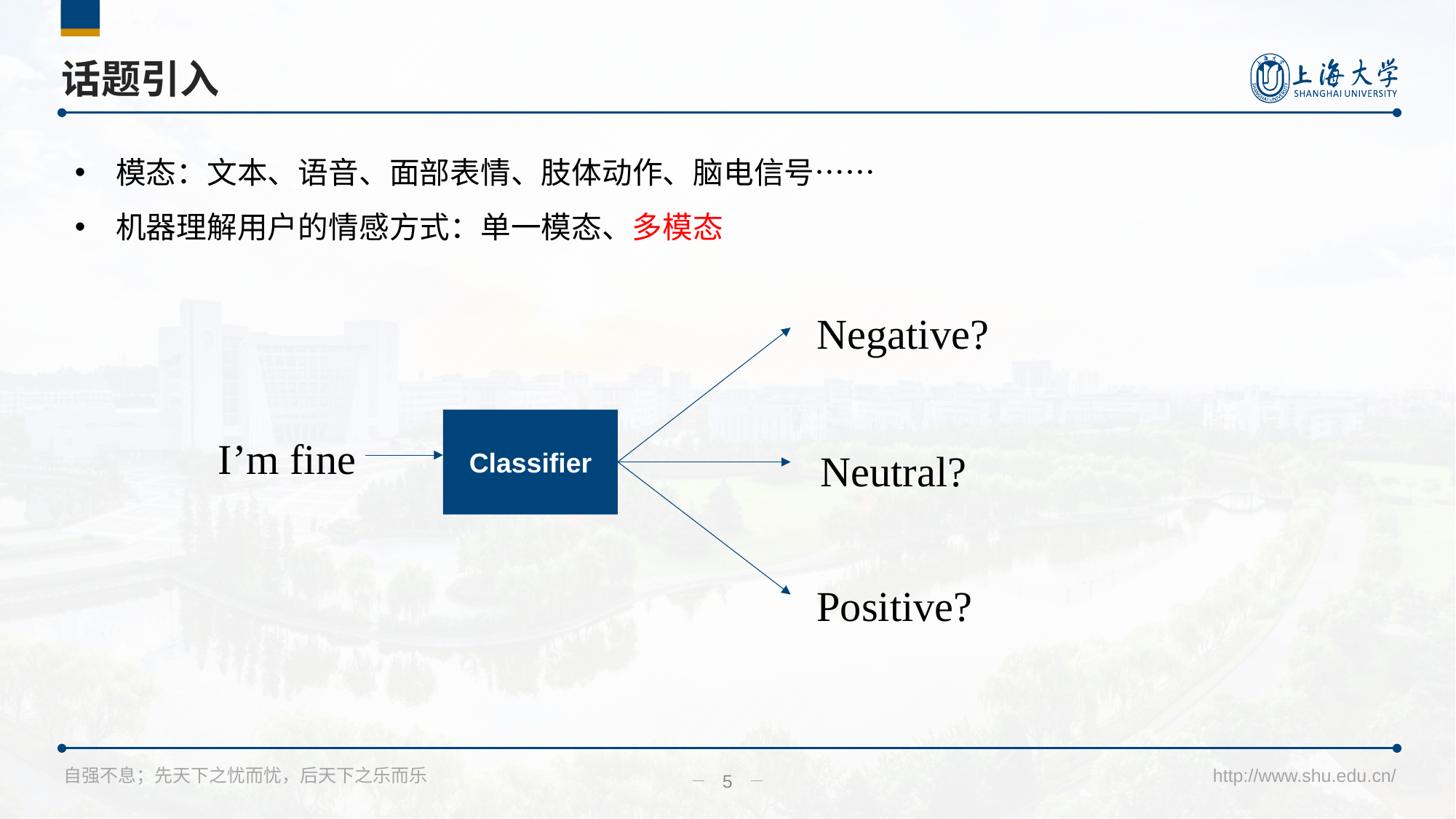

# 话题引入
模态：文本、语音、面部表情、肢体动作、脑电信号……
机器理解用户的情感方式：单一模态、多模态
Negative?
Classifier
I’m fine
Neutral?
Positive?
5